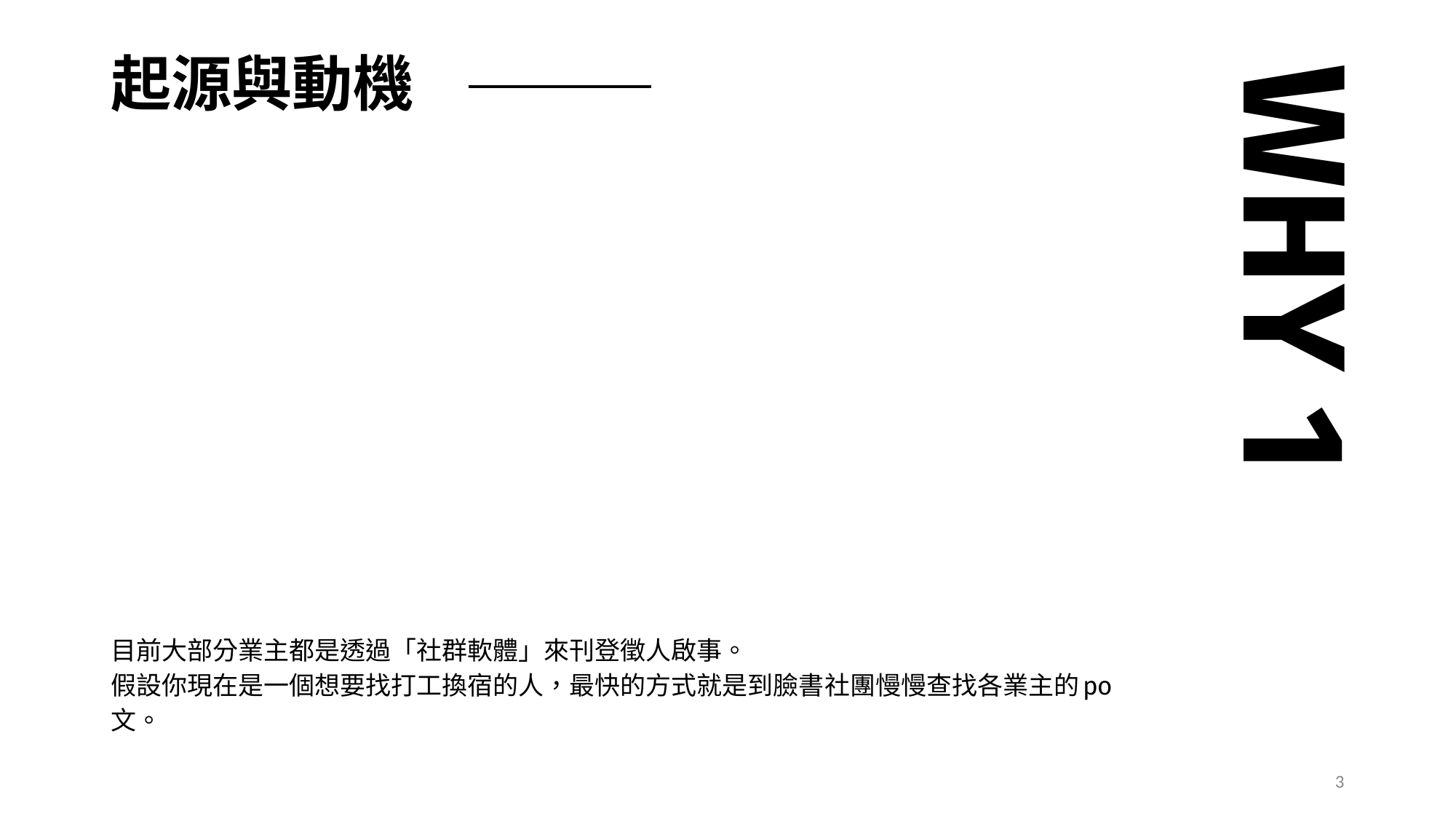

# 起源與動機
WHY 1
目前大部分業主都是透過「社群軟體」來刊登徵人啟事。
假設你現在是一個想要找打工換宿的人，最快的方式就是到臉書社團慢慢查找各業主的po文。

3